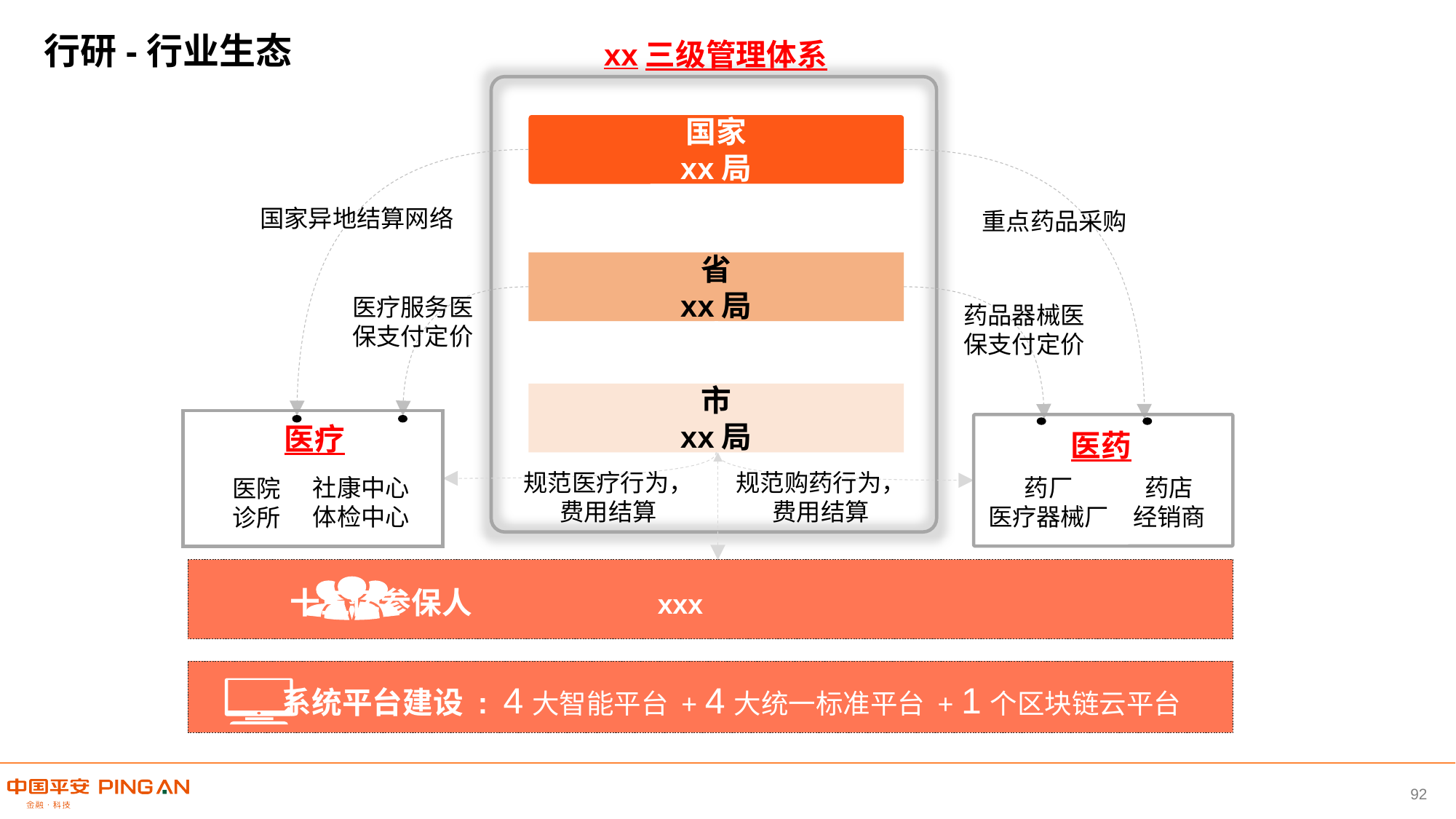

行研-行业生态
xx三级管理体系

国家
xx局
国家异地结算网络
重点药品采购
省
xx局
医疗服务医保支付定价
药品器械医保支付定价
市
xx局

医疗

医药
规范医疗行为，
费用结算
规范购药行为，
费用结算
社康中心
体检中心
药厂
医疗器械厂
药店
经销商

医院
诊所

十三亿参保人                          xxx

     系统平台建设 :  4大智能平台 + 4大统一标准平台 + 1个区块链云平台